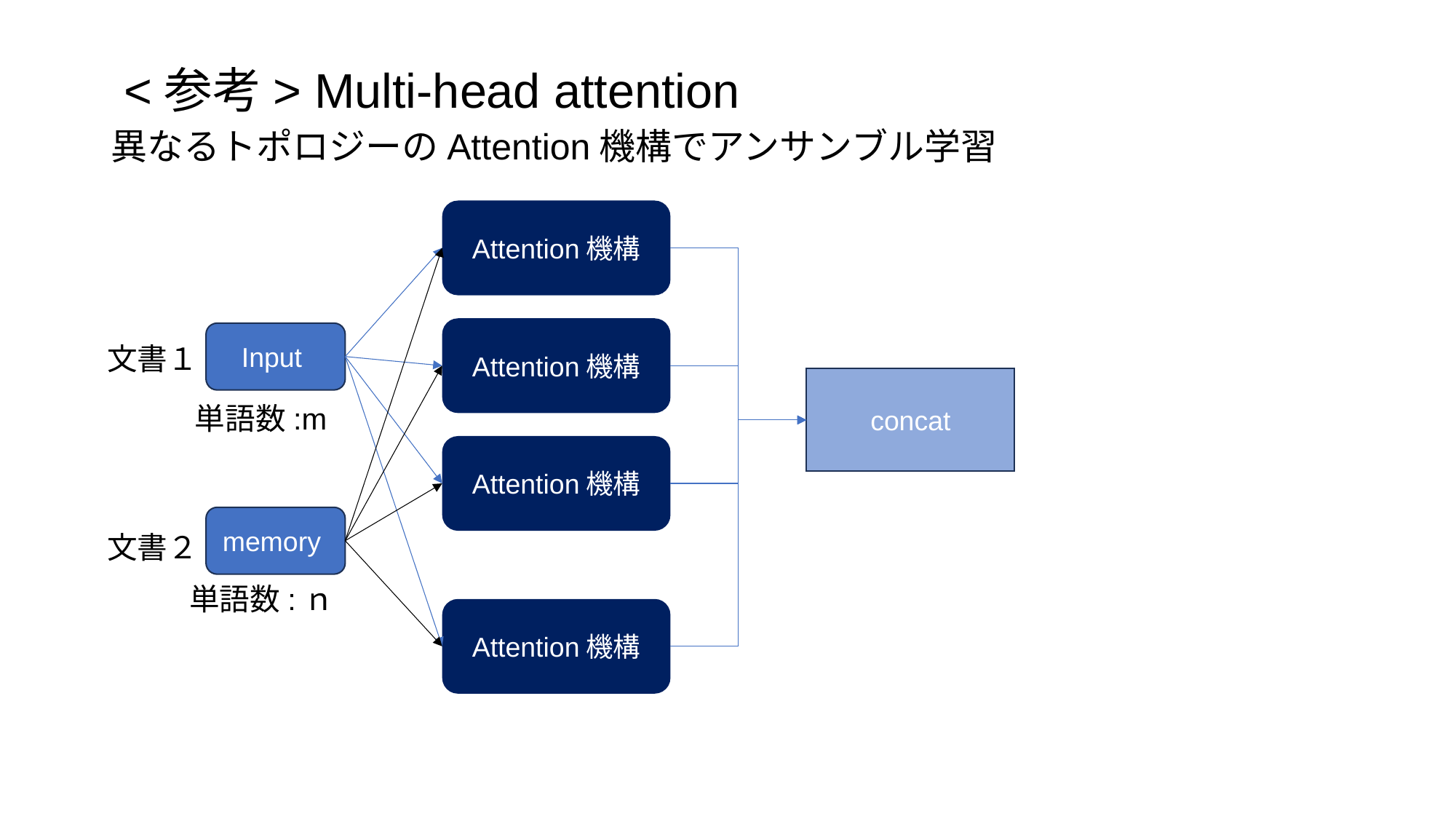

<参考> Multi-head attention
異なるトポロジーのAttention機構でアンサンブル学習
Attention機構
Attention機構
Input
文書１
concat
単語数:m
Attention機構
memory
文書２
単語数:ｎ
Attention機構